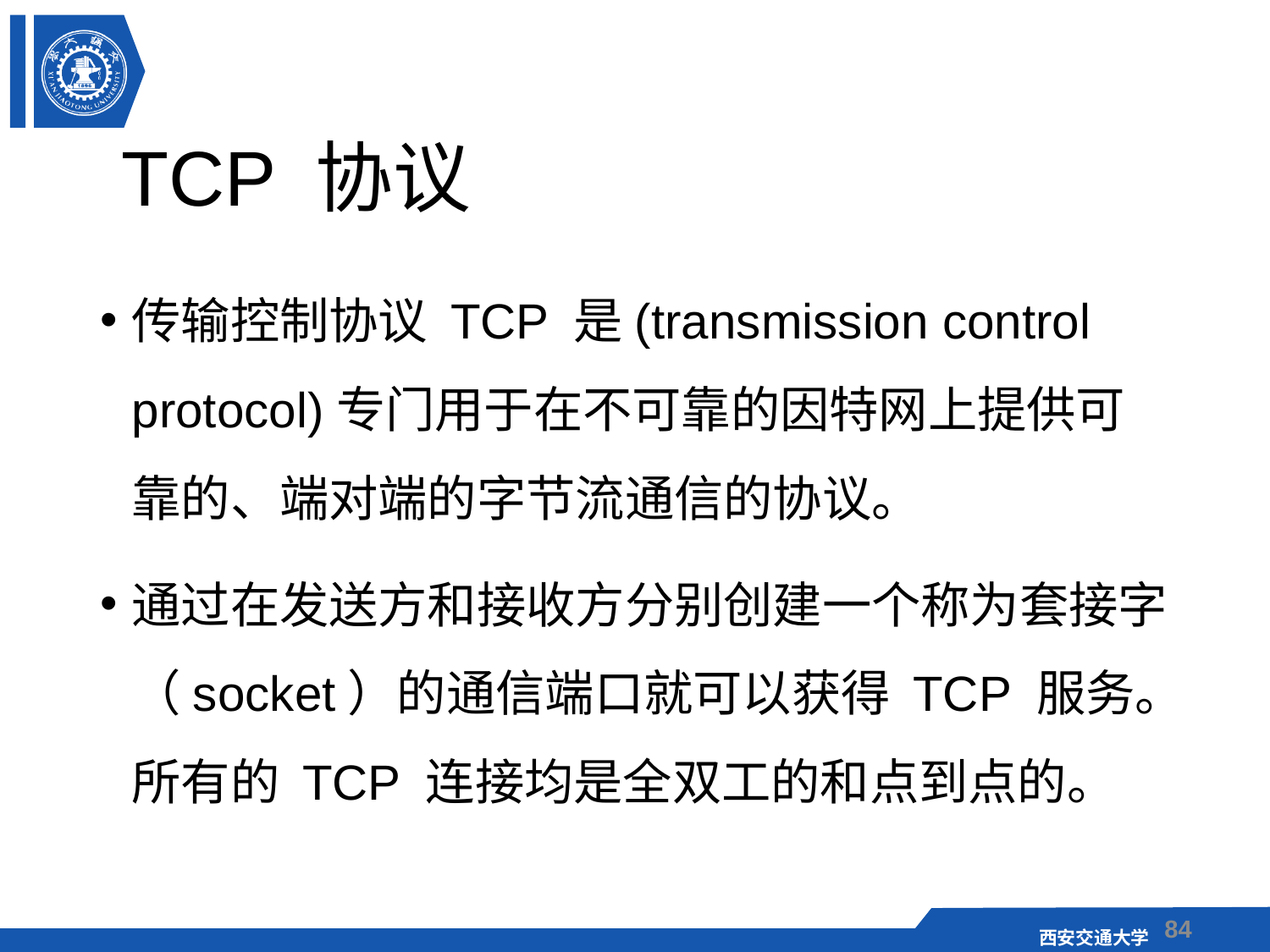

# TCP 协议
传输控制协议 TCP 是(transmission control protocol)专门用于在不可靠的因特网上提供可靠的、端对端的字节流通信的协议。
通过在发送方和接收方分别创建一个称为套接字（socket）的通信端口就可以获得 TCP 服务。所有的 TCP 连接均是全双工的和点到点的。

84